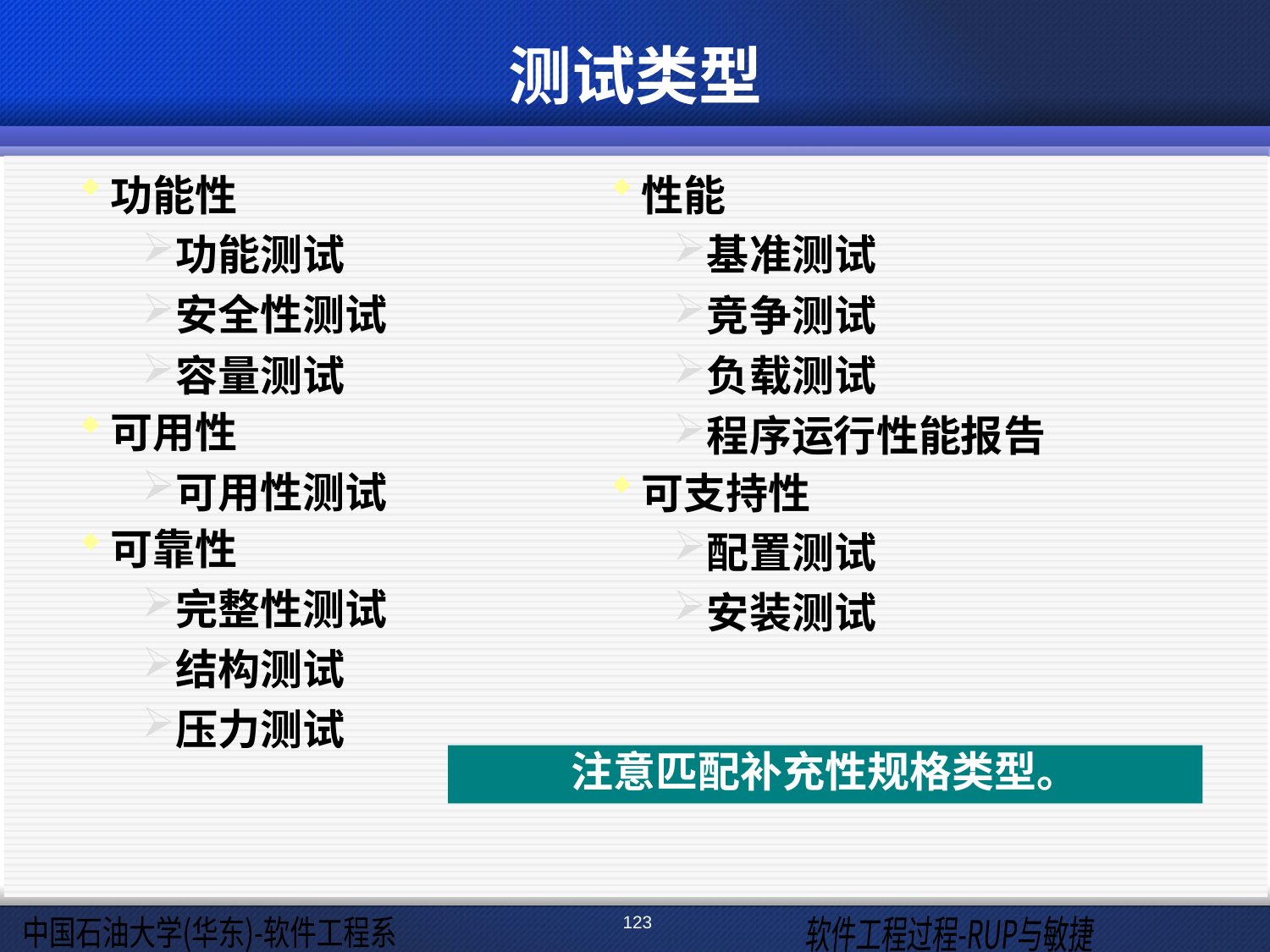

# 测试类型
功能性
功能测试
安全性测试
容量测试
可用性
可用性测试
可靠性
完整性测试
结构测试
压力测试
性能
基准测试
竞争测试
负载测试
程序运行性能报告
可支持性
配置测试
安装测试
注意匹配补充性规格类型。
123